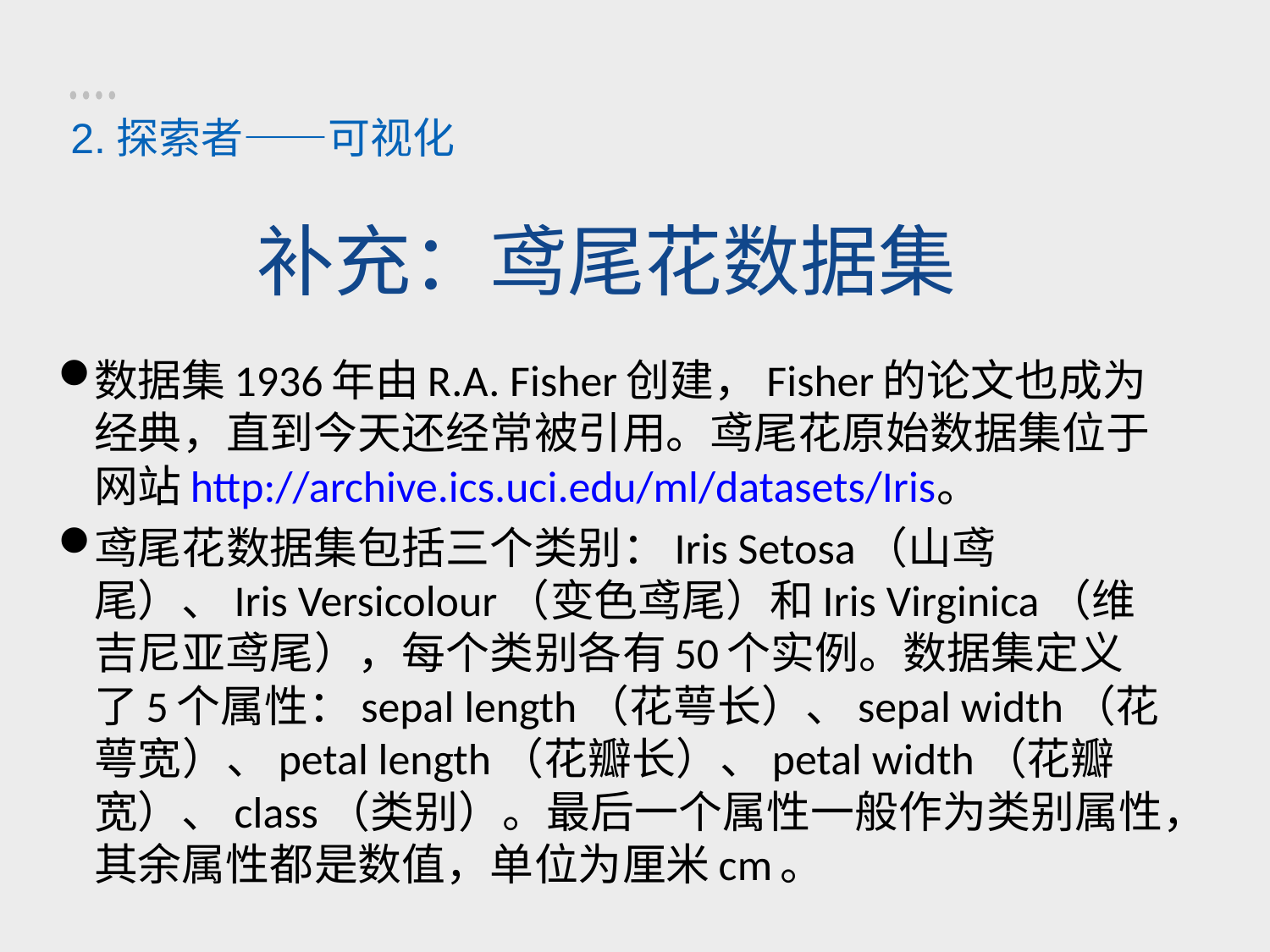

2.探索者——可视化
补充：鸢尾花数据集
数据集1936年由R.A. Fisher创建，Fisher的论文也成为经典，直到今天还经常被引用。鸢尾花原始数据集位于网站http://archive.ics.uci.edu/ml/datasets/Iris。
鸢尾花数据集包括三个类别：Iris Setosa（山鸢尾）、Iris Versicolour（变色鸢尾）和Iris Virginica（维吉尼亚鸢尾），每个类别各有50个实例。数据集定义了5个属性：sepal length（花萼长）、sepal width（花萼宽）、petal length（花瓣长）、petal width（花瓣宽）、class（类别）。最后一个属性一般作为类别属性，其余属性都是数值，单位为厘米cm。